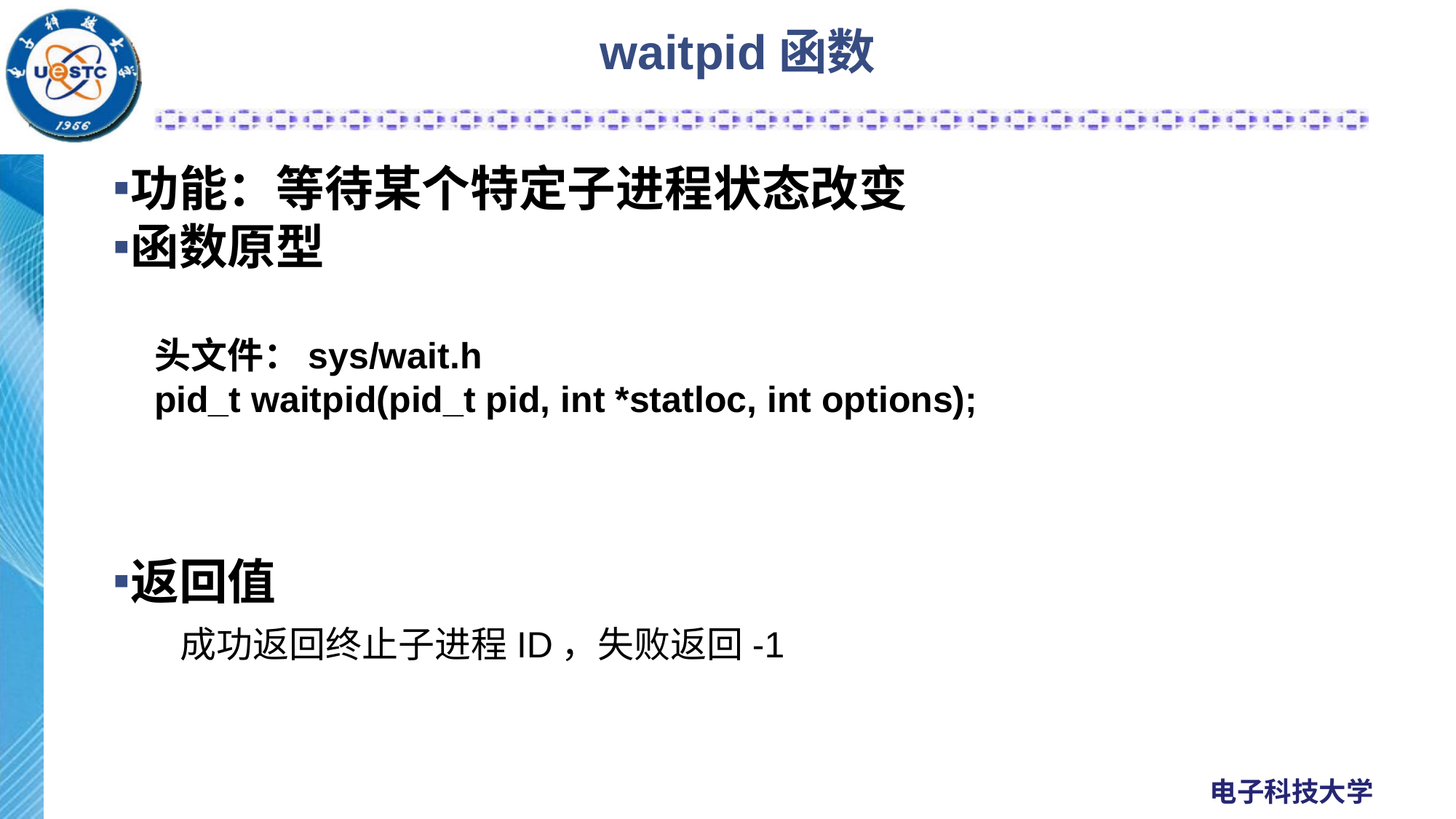

# waitpid函数
功能：等待某个特定子进程状态改变
函数原型

头文件：sys/wait.h
pid_t waitpid(pid_t pid, int *statloc, int options);

返回值
     成功返回终止子进程ID，失败返回-1